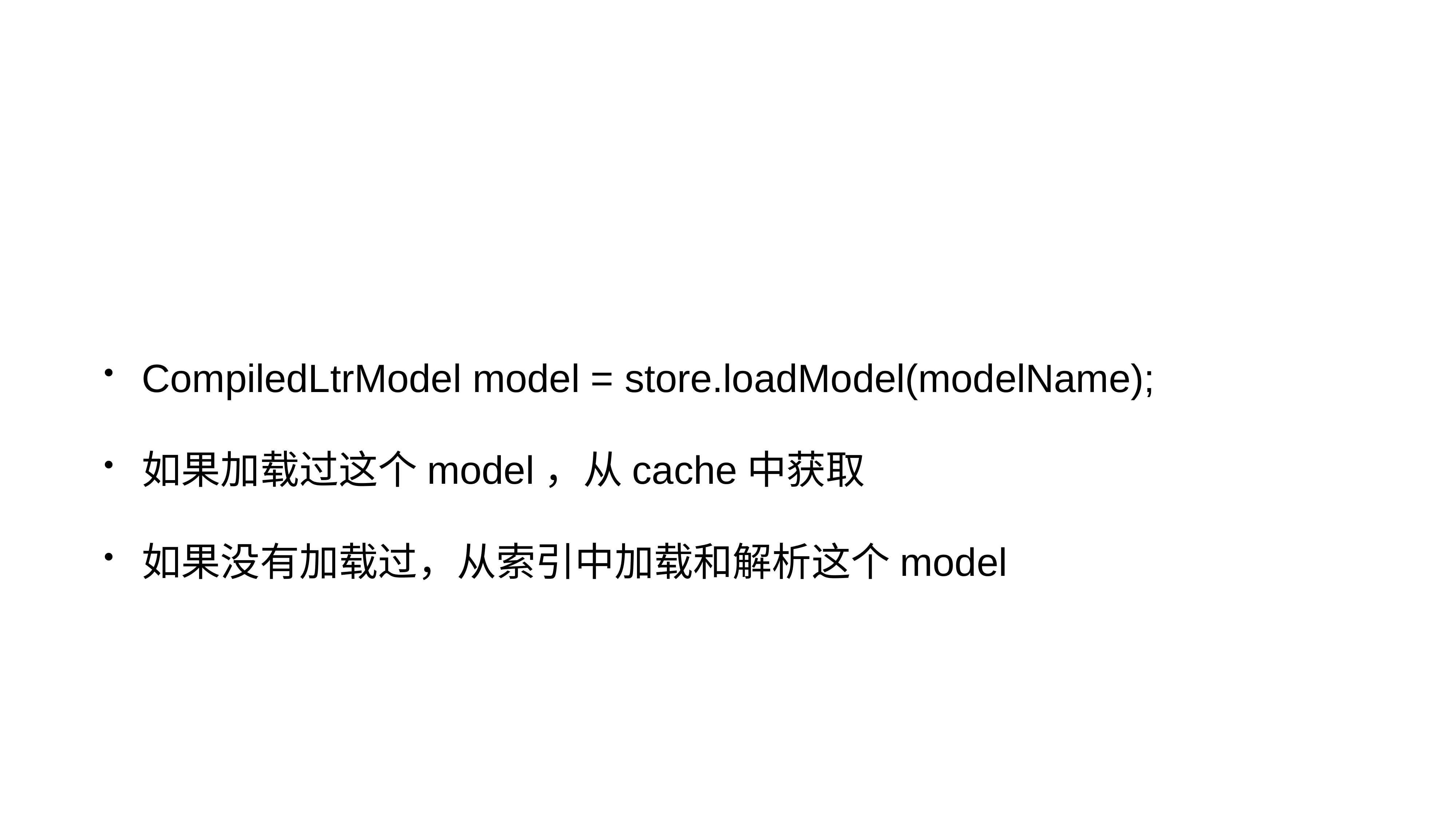

#
CompiledLtrModel model = store.loadModel(modelName);
如果加载过这个model，从cache中获取
如果没有加载过，从索引中加载和解析这个model